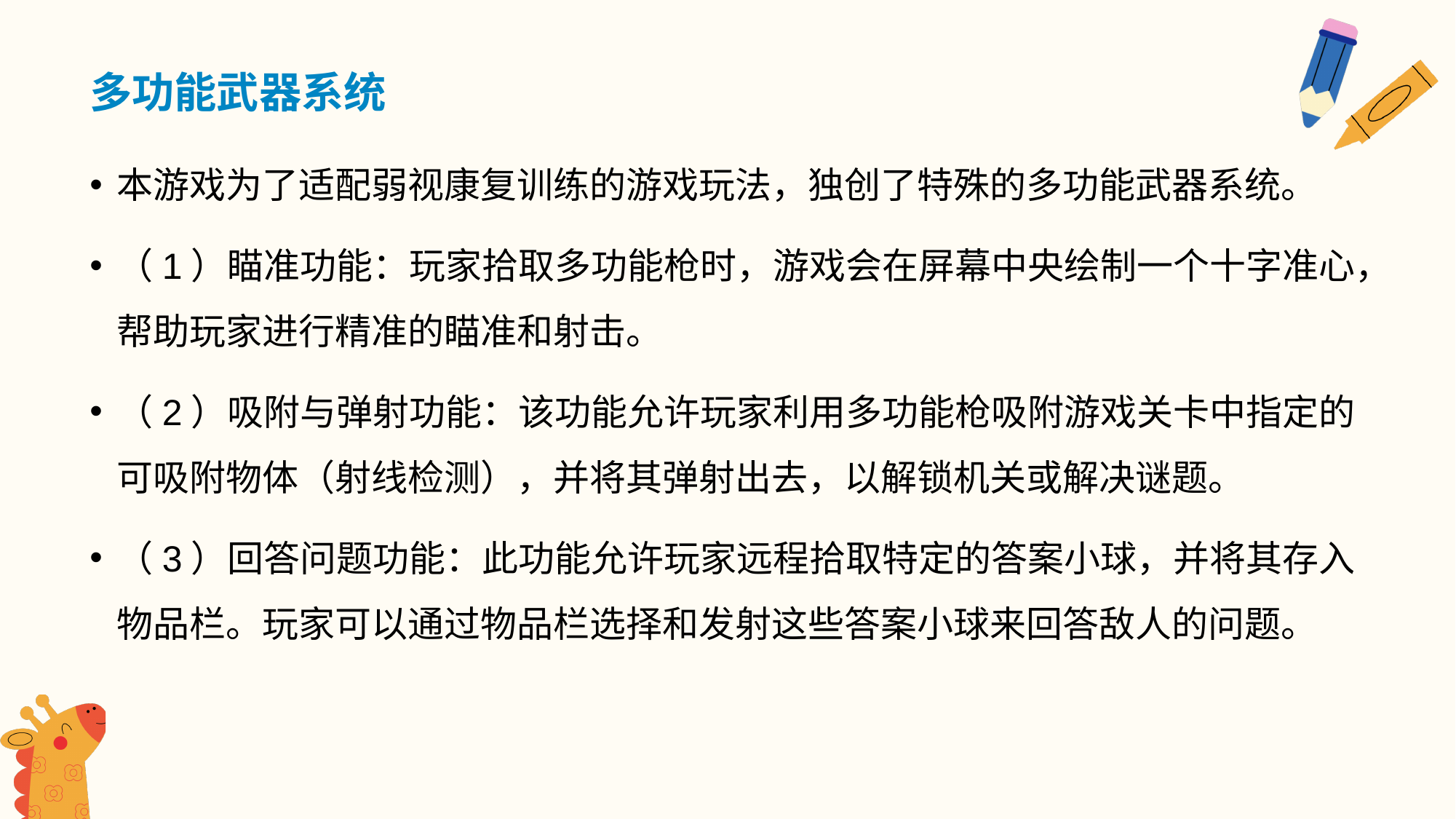

# 多功能武器系统
本游戏为了适配弱视康复训练的游戏玩法，独创了特殊的多功能武器系统。
（1）瞄准功能：玩家拾取多功能枪时，游戏会在屏幕中央绘制一个十字准心，帮助玩家进行精准的瞄准和射击。
（2）吸附与弹射功能：该功能允许玩家利用多功能枪吸附游戏关卡中指定的可吸附物体（射线检测），并将其弹射出去，以解锁机关或解决谜题。
（3）回答问题功能：此功能允许玩家远程拾取特定的答案小球，并将其存入物品栏。玩家可以通过物品栏选择和发射这些答案小球来回答敌人的问题。